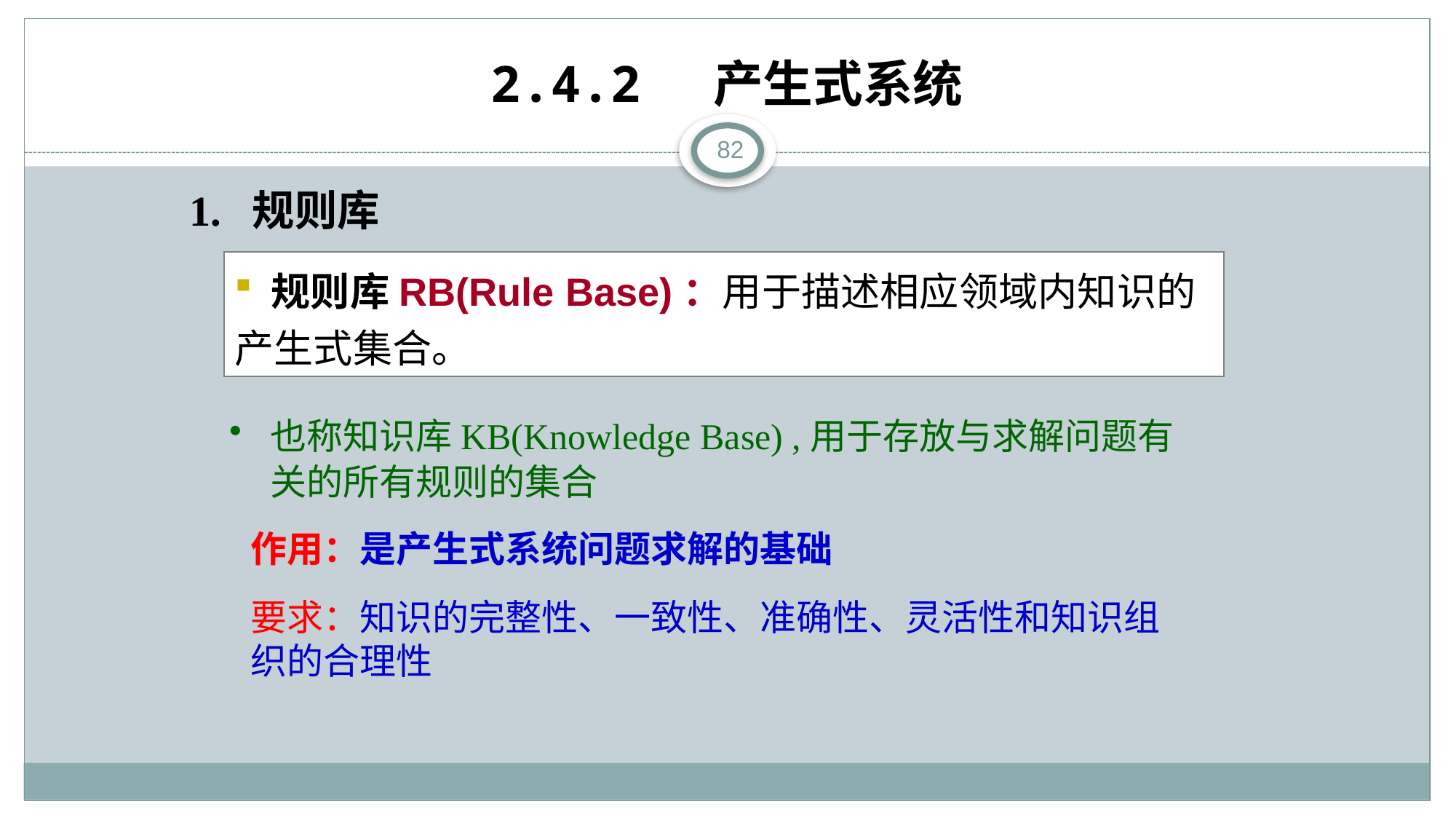

# 2.4.2  产生式系统
82
1.  规则库
 规则库RB(Rule Base)：用于描述相应领域内知识的产生式集合。
也称知识库KB(Knowledge Base) ,用于存放与求解问题有关的所有规则的集合
作用：是产生式系统问题求解的基础
要求：知识的完整性、一致性、准确性、灵活性和知识组织的合理性